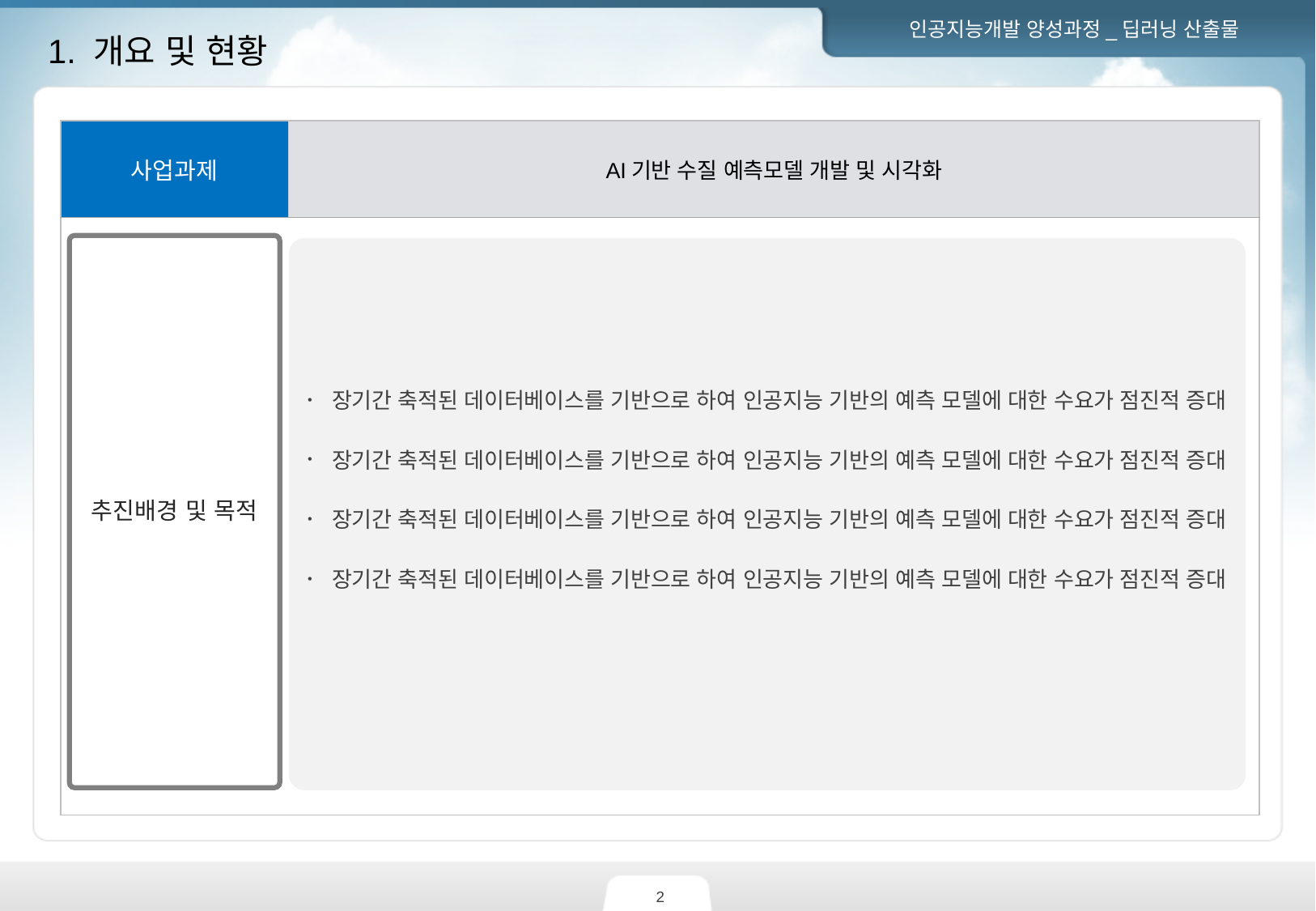

1. 개요 및 현황
장기간 축적된 데이터베이스를 기반으로 하여 인공지능 기반의 예측 모델에 대한 수요가 점진적 증대
장기간 축적된 데이터베이스를 기반으로 하여 인공지능 기반의 예측 모델에 대한 수요가 점진적 증대
장기간 축적된 데이터베이스를 기반으로 하여 인공지능 기반의 예측 모델에 대한 수요가 점진적 증대
장기간 축적된 데이터베이스를 기반으로 하여 인공지능 기반의 예측 모델에 대한 수요가 점진적 증대

| 사업과제 | AI기반 수질 예측모델 개발 및 시각화 |
| --- | --- |
|  |  |
추진배경 및 목적